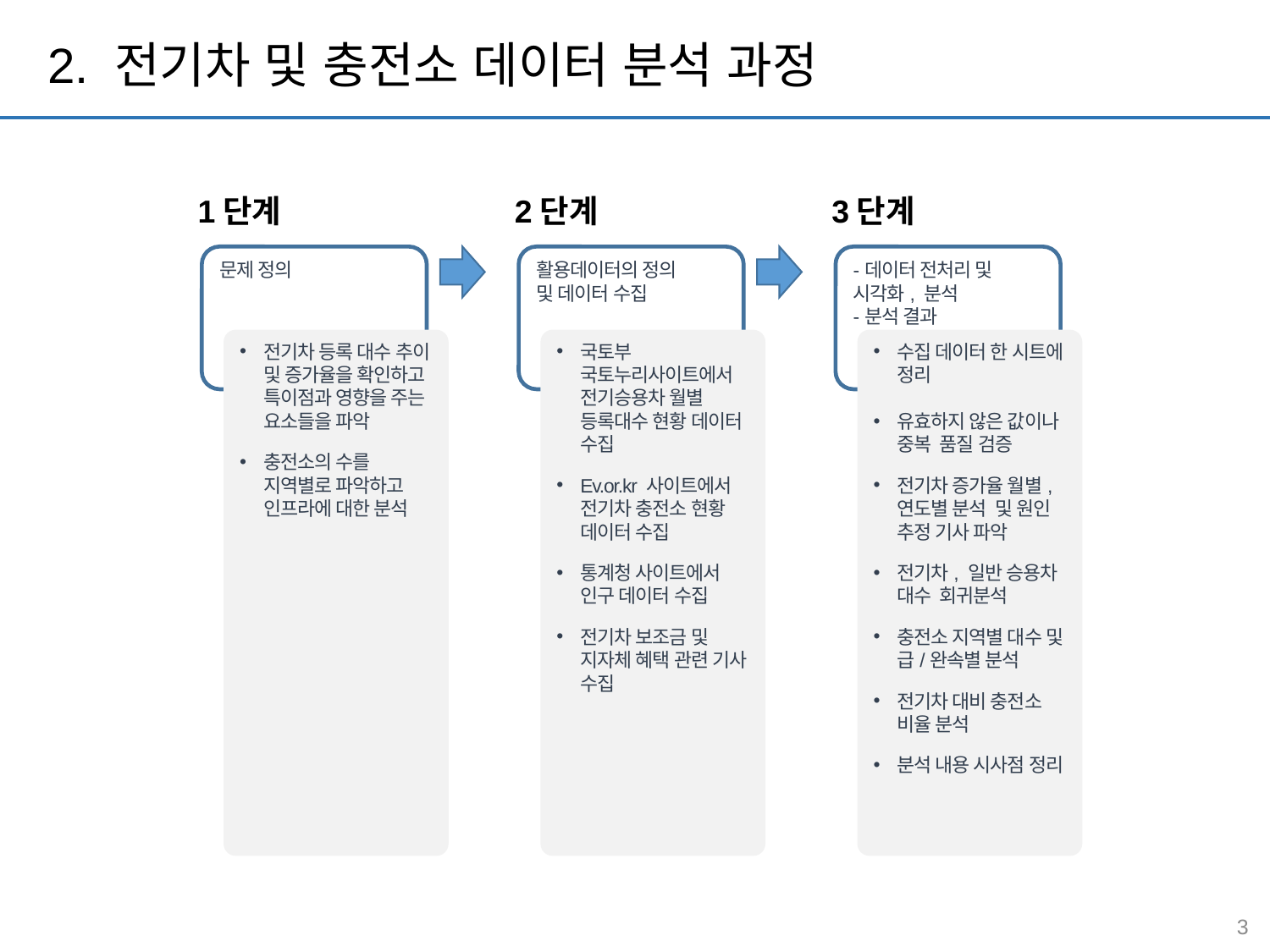

2. 전기차 및 충전소 데이터 분석 과정
1단계
2단계
3단계
문제 정의

활용데이터의 정의
및 데이터 수집

-데이터 전처리 및 시각화, 분석
-분석 결과
전기차 등록 대수 추이 및 증가율을 확인하고 특이점과 영향을 주는 요소들을 파악
충전소의 수를 지역별로 파악하고 인프라에 대한 분석
국토부  국토누리사이트에서 전기승용차 월별 등록대수 현황 데이터 수집
Ev.or.kr 사이트에서 전기차 충전소 현황 데이터 수집
통계청 사이트에서 인구 데이터 수집
전기차 보조금 및 지자체 혜택 관련 기사 수집

수집 데이터 한 시트에 정리

유효하지 않은 값이나 중복  품질 검증
전기차 증가율 월별, 연도별 분석  및 원인 추정 기사 파악
전기차, 일반 승용차 대수  회귀분석
충전소 지역별 대수 및 급/완속별 분석
전기차 대비 충전소 비율 분석
분석 내용 시사점 정리